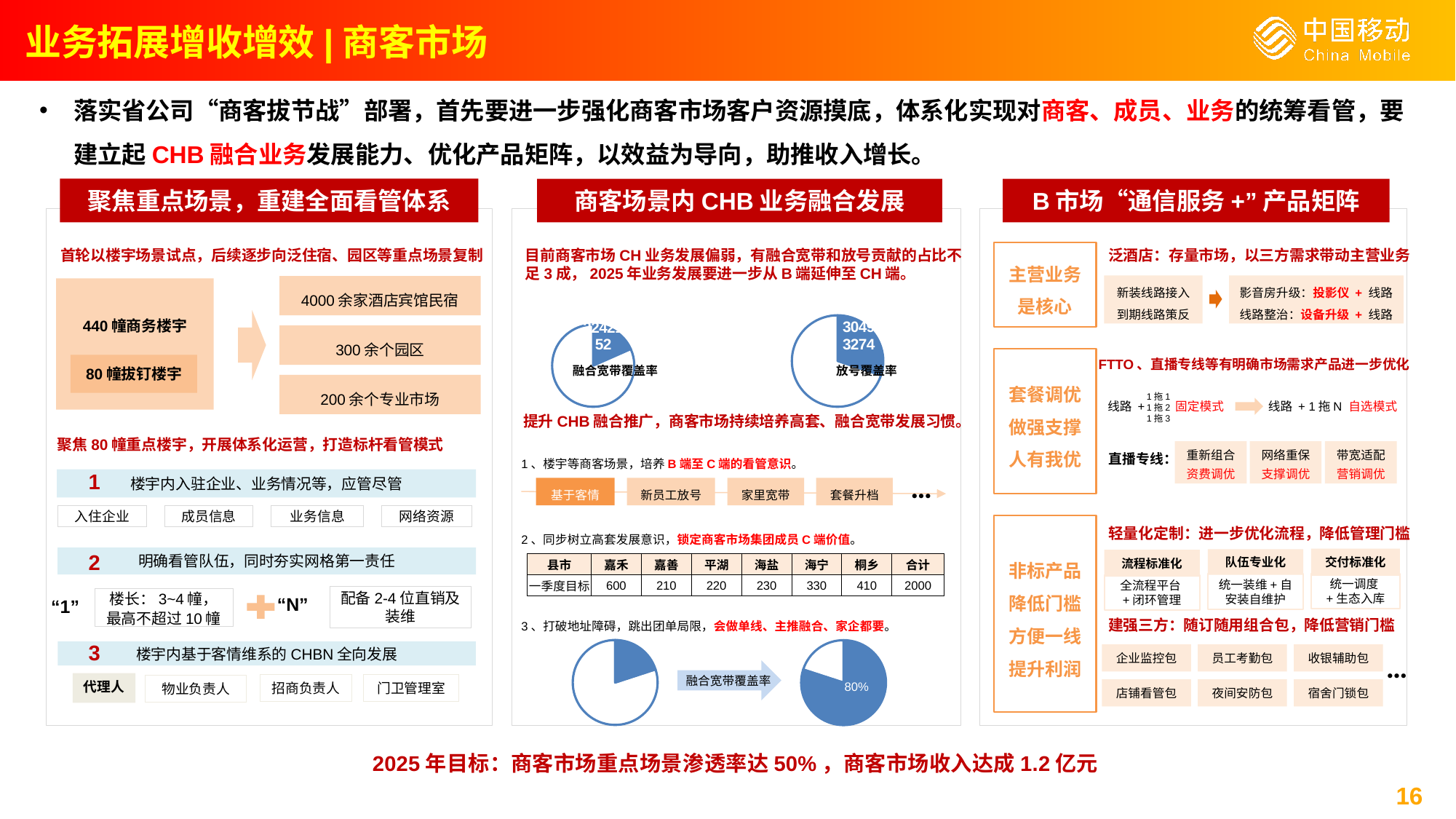

业务拓展增收增效|商客市场
落实省公司“商客拔节战”部署，首先要进一步强化商客市场客户资源摸底，体系化实现对商客、成员、业务的统筹看管，要建立起CHB融合业务发展能力、优化产品矩阵，以效益为导向，助推收入增长。
聚焦重点场景，重建全面看管体系
商客场景内CHB业务融合发展
B市场“通信服务+”产品矩阵

首轮以楼宇场景试点，后续逐步向泛住宿、园区等重点场景复制
目前商客市场CH业务发展偏弱，有融合宽带和放号贡献的占比不足3成，2025年业务发展要进一步从B端延伸至CH端。
泛酒店：存量市场，以三方需求带动主营业务
主营业务是核心

### Chart

| Category |  |
|---|---|

### Chart

| Category |  |
|---|---|
新装线路接入
到期线路策反
影音房升级：投影仪 + 线路
线路整治：设备升级 + 线路
4000余家酒店宾馆民宿
440幢商务楼宇

300余个园区
套餐调优
做强支撑
人有我优
FTTO、直播专线等有明确市场需求产品进一步优化
80幢拔钉楼宇
融合宽带覆盖率
放号覆盖率
200余个专业市场
1拖1
1拖2
1拖3
线路 +        固定模式
线路 + 1拖N 自选模式

提升CHB融合推广，商客市场持续培养高套、融合宽带发展习惯。
聚焦80幢重点楼宇，开展体系化运营，打造标杆看管模式
重新组合
资费调优
网络重保
支撑调优
带宽适配
营销调优
直播专线：
1、楼宇等商客场景，培养B端至C端的看管意识。
…
1
楼宇内入驻企业、业务情况等，应管尽管
基于客情
新员工放号
家里宽带
套餐升档
入住企业
成员信息
业务信息
网络资源
非标产品
降低门槛
方便一线
提升利润
轻量化定制：进一步优化流程，降低管理门槛
2、同步树立高套发展意识，锁定商客市场集团成员C端价值。
2
明确看管队伍，同时夯实网格第一责任
交付标准化
队伍专业化
流程标准化
| 县市 | 嘉禾 | 嘉善 | 平湖 | 海盐 | 海宁 | 桐乡 | 合计 |
| --- | --- | --- | --- | --- | --- | --- | --- |
| 一季度目标 | 600 | 210 | 220 | 230 | 330 | 410 | 2000 |
统一调度+生态入库
统一装维+自安装自维护
全流程平台+闭环管理
配备2-4位直销及装维
“N”
楼长：3~4幢，最高不超过10幢
“1”

建强三方：随订随用组合包，降低营销门槛
3、打破地址障碍，跳出团单局限，会做单线、主推融合、家企都要。
3

### Chart

| Category |  |
|---|---|

### Chart

| Category |  |
|---|---|
楼宇内基于客情维系的CHBN全向发展
…
企业监控包
员工考勤包
收银辅助包

融合宽带覆盖率
代理人
招商负责人
门卫管理室
物业负责人
80%
店铺看管包
夜间安防包
宿舍门锁包
2025年目标：商客市场重点场景渗透率达50%，商客市场收入达成1.2亿元